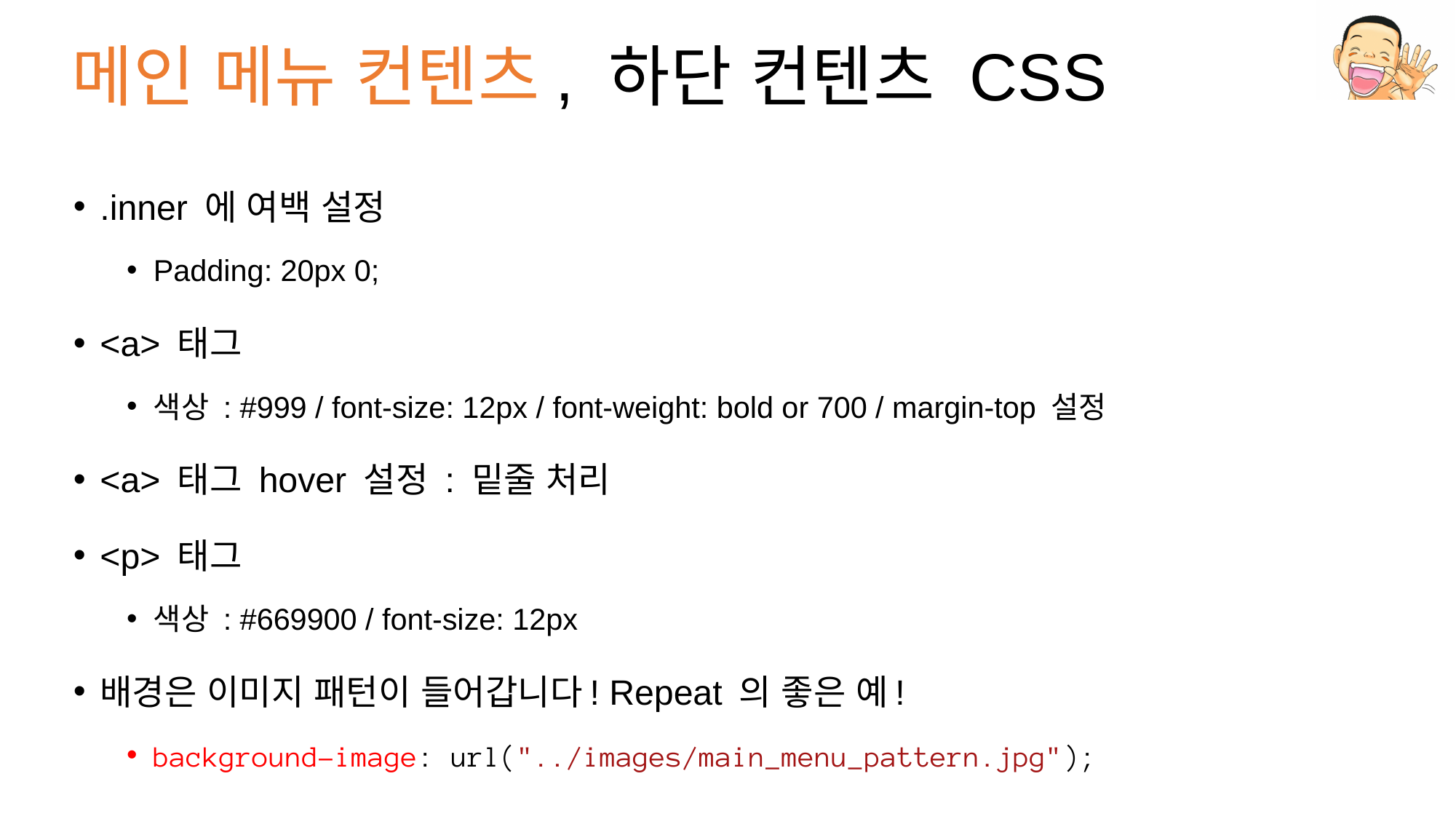

# 메인 메뉴 컨텐츠, 하단 컨텐츠 CSS
.inner 에 여백 설정
Padding: 20px 0;
<a> 태그
색상 : #999 / font-size: 12px / font-weight: bold or 700 / margin-top 설정
<a> 태그 hover 설정 : 밑줄 처리
<p> 태그
색상 : #669900 / font-size: 12px
배경은 이미지 패턴이 들어갑니다! Repeat 의 좋은 예!
background-image: url("../images/main_menu_pattern.jpg");